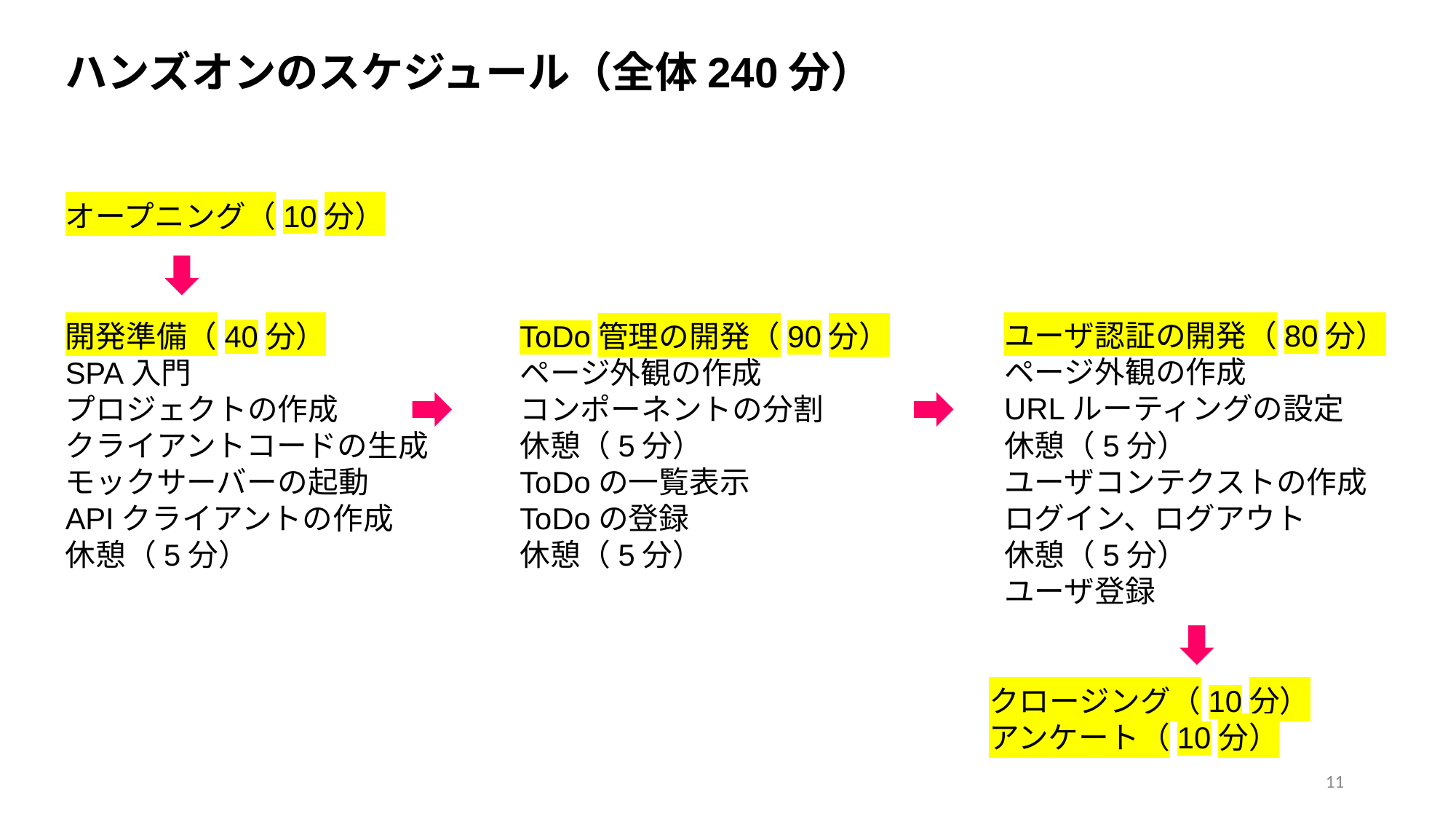

ハンズオンのスケジュール（全体240分）
オープニング（10分）

開発準備（40分）
SPA入門
プロジェクトの作成
クライアントコードの生成
モックサーバーの起動
APIクライアントの作成
休憩（5分）
ユーザ認証の開発（80分）
ページ外観の作成
URLルーティングの設定
休憩（5分）
ユーザコンテクストの作成
ログイン、ログアウト
休憩（5分）
ユーザ登録
ToDo管理の開発（90分）
ページ外観の作成
コンポーネントの分割
休憩（5分）
ToDoの一覧表示
ToDoの登録
休憩（5分）

クロージング（10分）
アンケート（10分）
11